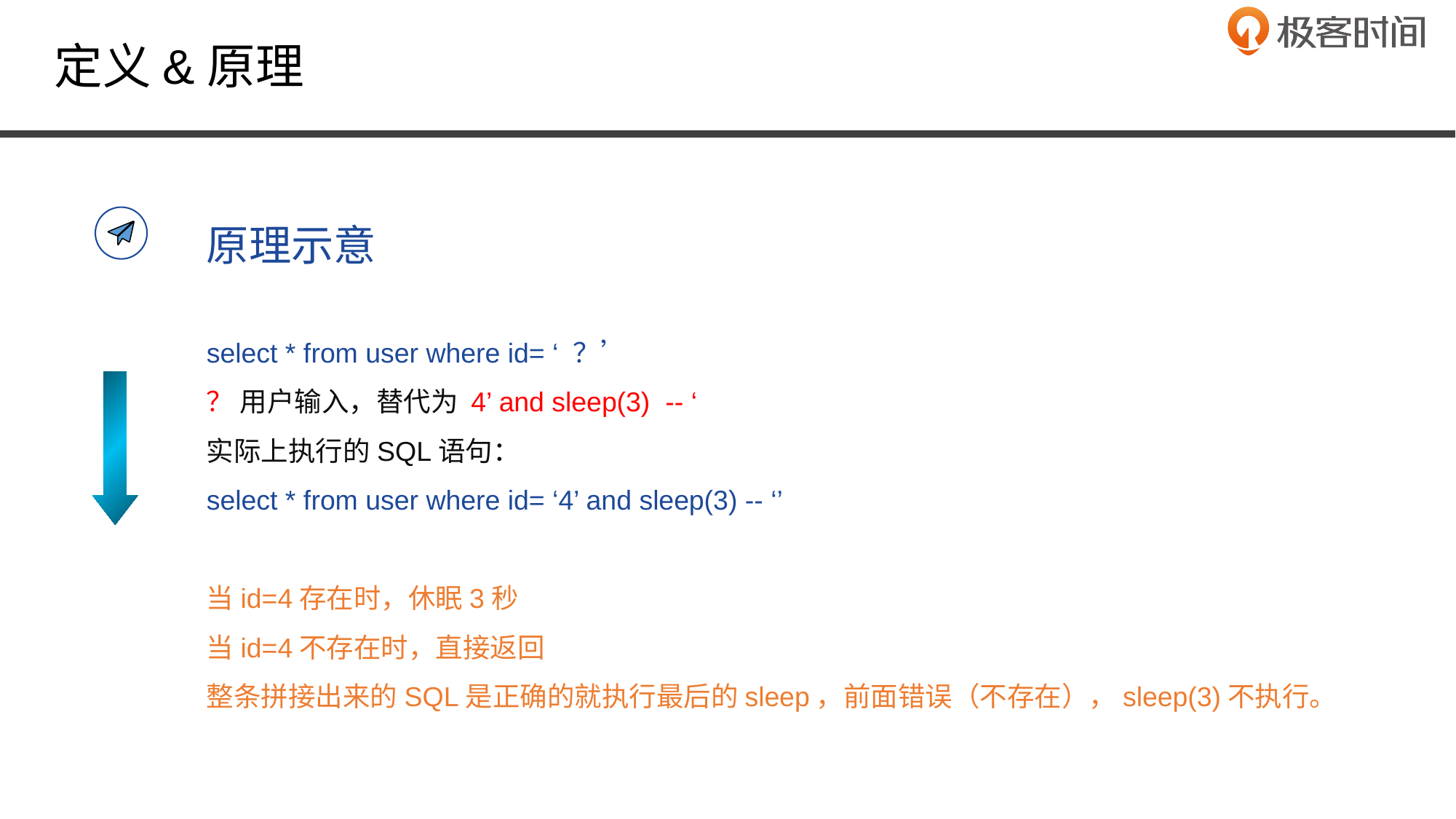

定义&原理
原理示意

select * from user where id= ‘ ？’
？ 用户输入，替代为 4’ and sleep(3)  -- ‘
实际上执行的SQL语句：
select * from user where id= ‘4’ and sleep(3) -- ‘’

当id=4存在时，休眠3秒
当id=4不存在时，直接返回
整条拼接出来的SQL是正确的就执行最后的sleep，前面错误（不存在），sleep(3)不执行。